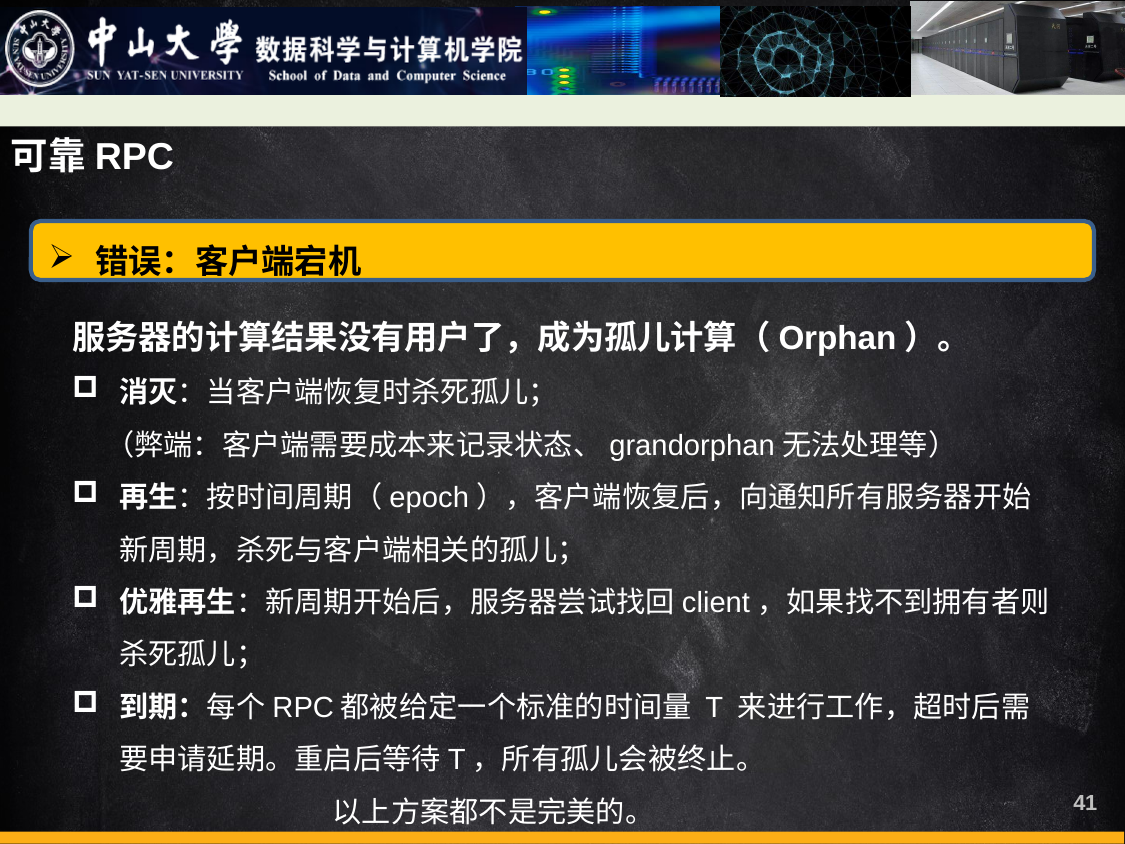

可靠RPC
错误：客户端宕机
服务器的计算结果没有用户了，成为孤儿计算（Orphan）。
消灭：当客户端恢复时杀死孤儿；
    （弊端：客户端需要成本来记录状态、grandorphan无法处理等）
再生：按时间周期（epoch），客户端恢复后，向通知所有服务器开始新周期，杀死与客户端相关的孤儿；
优雅再生：新周期开始后，服务器尝试找回client，如果找不到拥有者则杀死孤儿；
到期：每个RPC都被给定一个标准的时间量 T 来进行工作，超时后需要申请延期。重启后等待T，所有孤儿会被终止。
                                       以上方案都不是完美的。